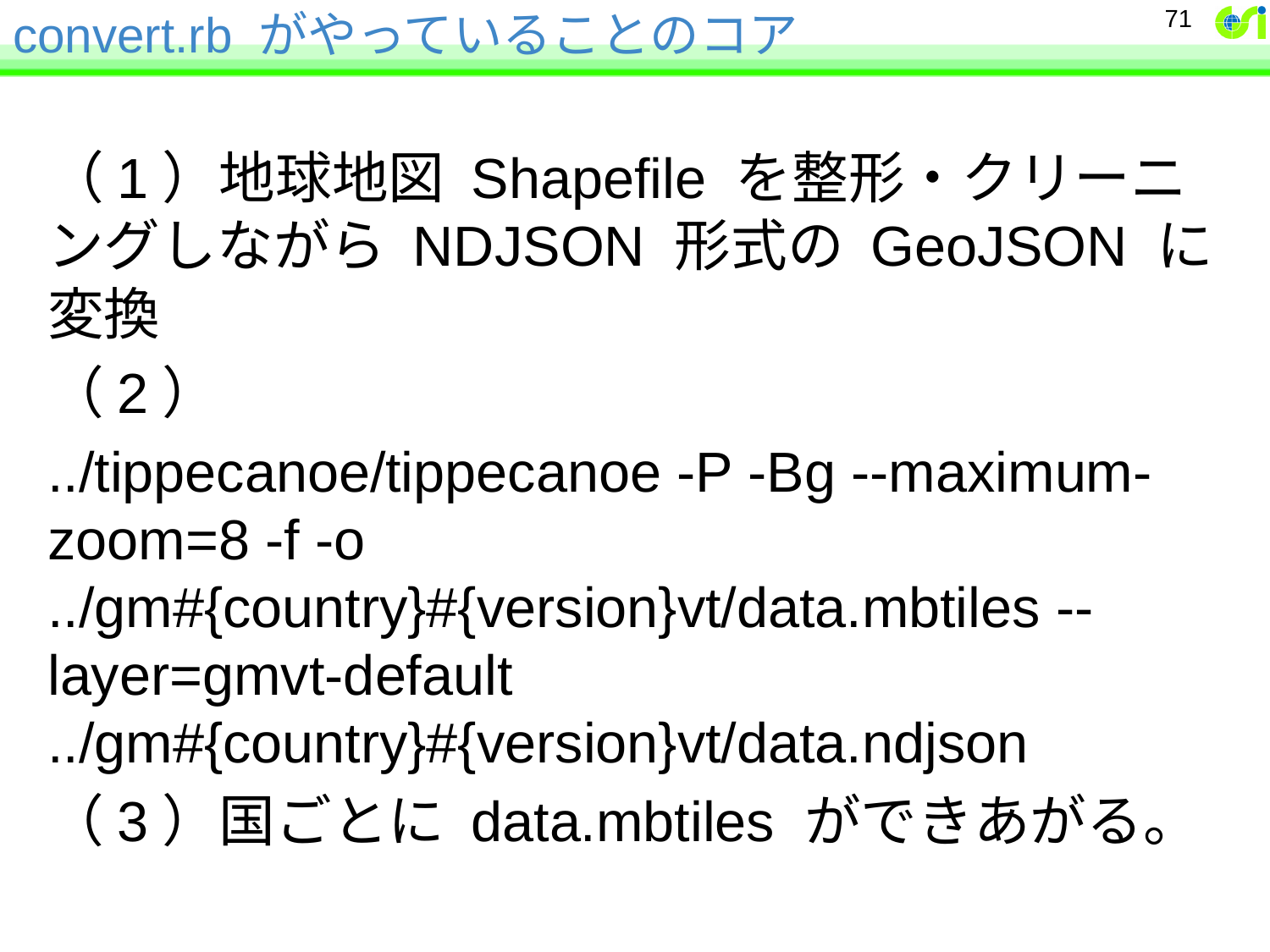

# convert.rb がやっていることのコア
71
（1）地球地図 Shapefile を整形・クリーニングしながら NDJSON 形式の GeoJSON に変換
（2）
../tippecanoe/tippecanoe -P -Bg --maximum-zoom=8 -f -o ../gm#{country}#{version}vt/data.mbtiles --layer=gmvt-default ../gm#{country}#{version}vt/data.ndjson
（3）国ごとに data.mbtiles ができあがる。